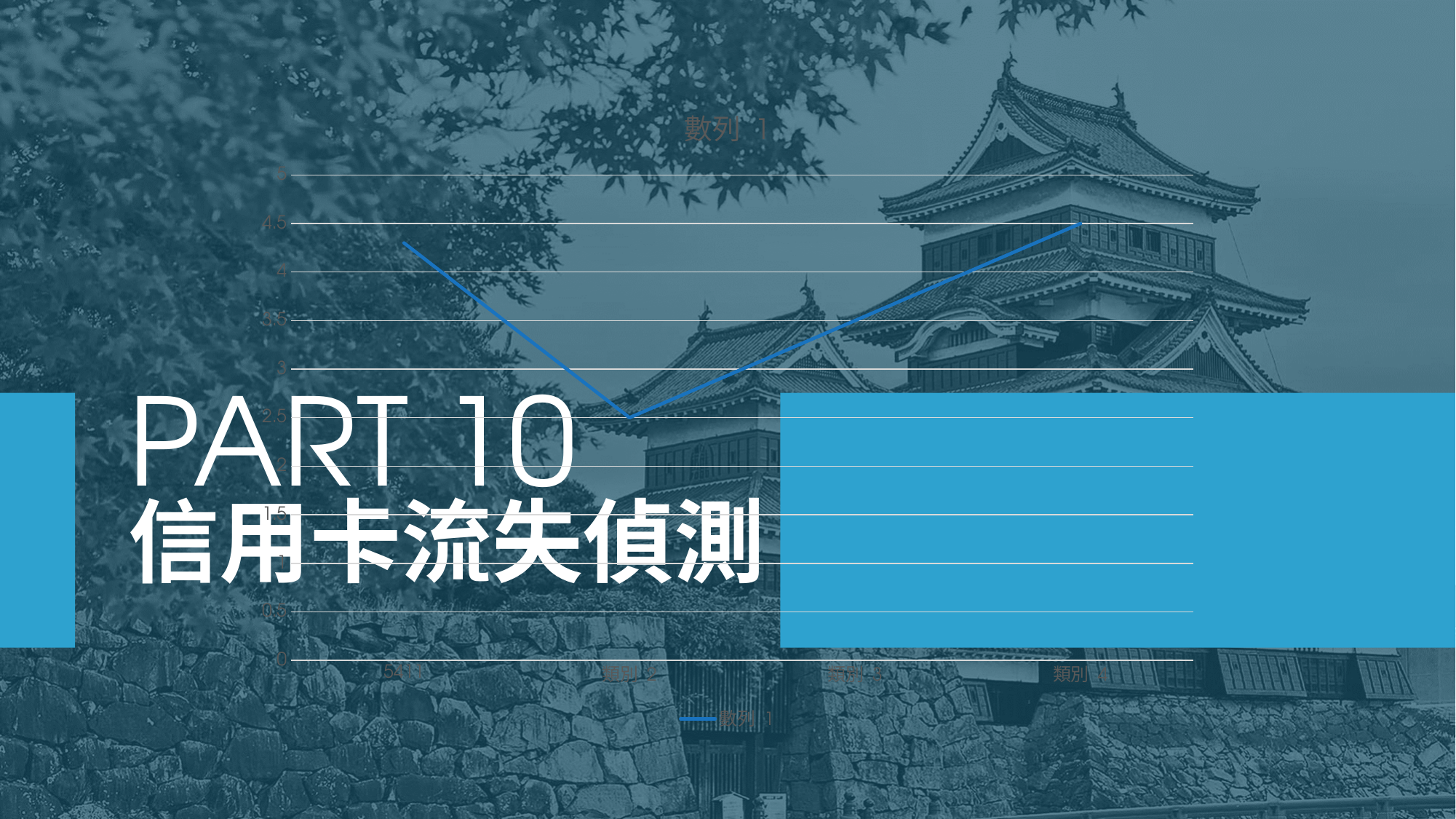

### Chart:

| Category | 數列 1 |
|---|---|
| 5411 | 4.3 |
| 類別 2 | 2.5 |
| 類別 3 | 3.5 |
| 類別 4 | 4.5 |
PART 10
信用卡流失偵測